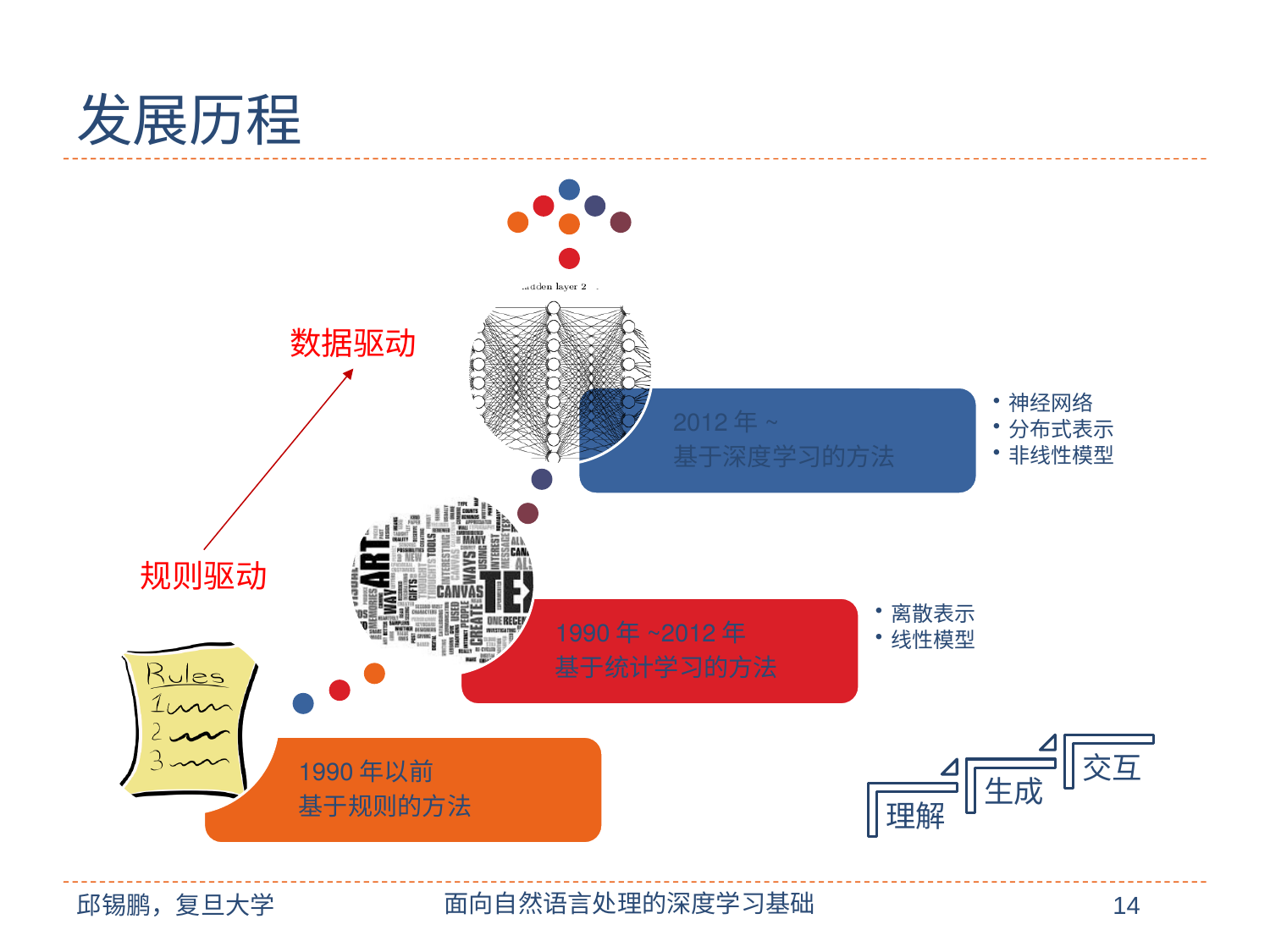

# 发展历程
1990年以前
基于规则的方法
1990年~2012年
基于统计学习的方法
离散表示
线性模型
2012年~
基于深度学习的方法
神经网络
分布式表示
非线性模型
数据驱动
规则驱动
理解
生成
交互